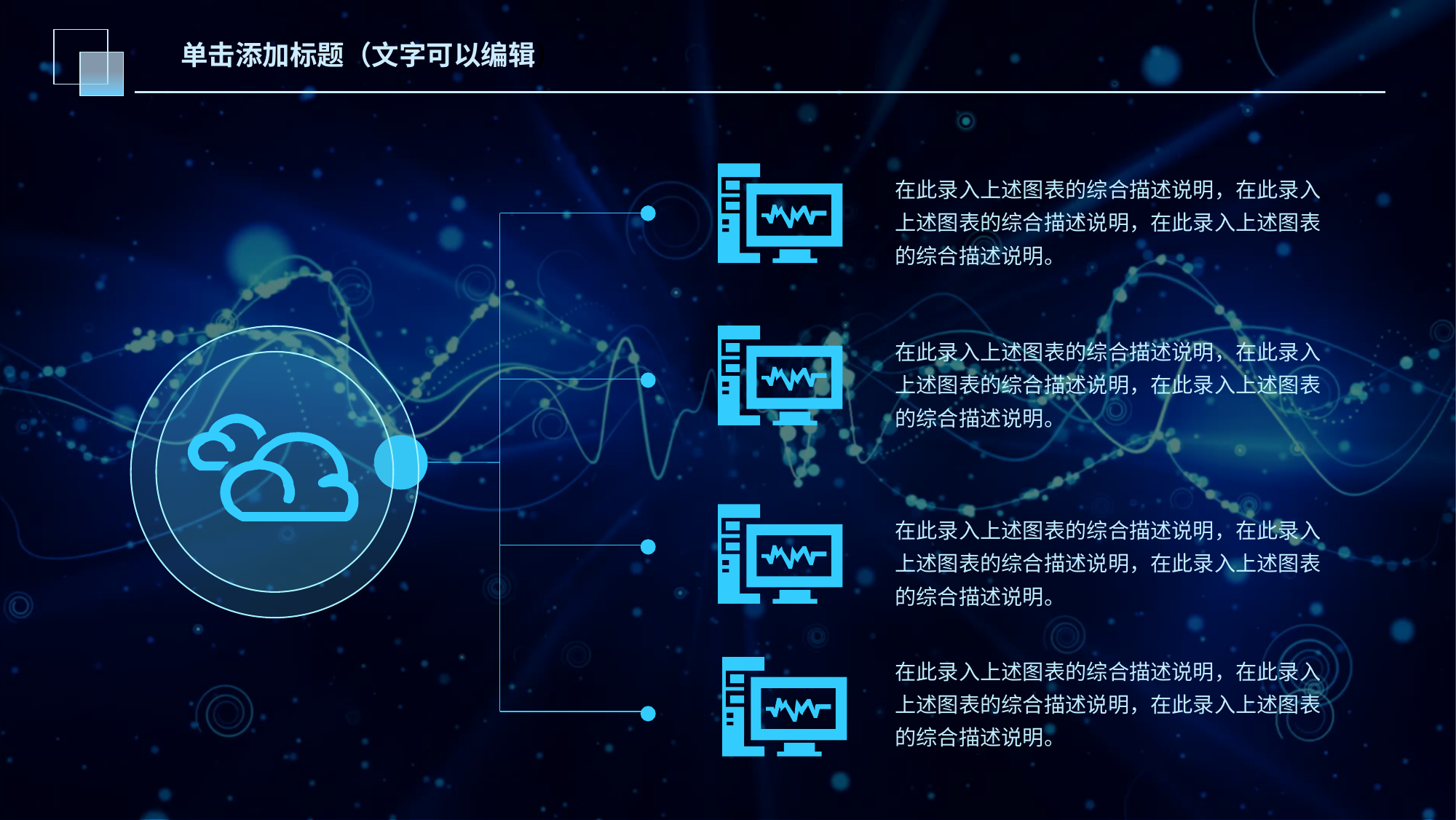

单击添加标题（文字可以编辑）

在此录入上述图表的综合描述说明，在此录入上述图表的综合描述说明，在此录入上述图表的综合描述说明。

在此录入上述图表的综合描述说明，在此录入上述图表的综合描述说明，在此录入上述图表的综合描述说明。

在此录入上述图表的综合描述说明，在此录入上述图表的综合描述说明，在此录入上述图表的综合描述说明。
在此录入上述图表的综合描述说明，在此录入上述图表的综合描述说明，在此录入上述图表的综合描述说明。